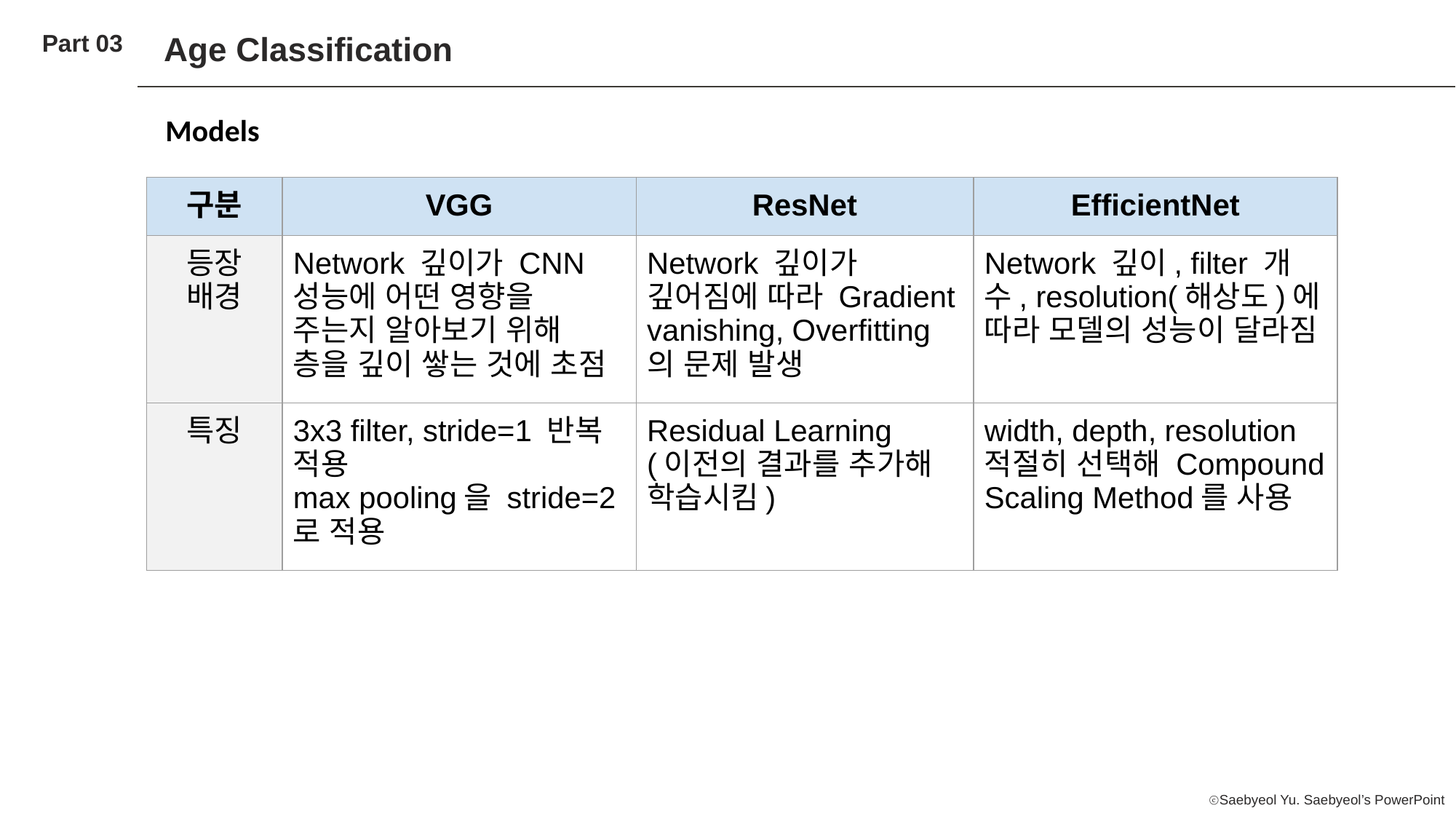

Part 03
Age Classification
Models

| 구분 | VGG | ResNet | EfficientNet |
| --- | --- | --- | --- |
| 등장 배경 | Network 깊이가 CNN 성능에 어떤 영향을 주는지 알아보기 위해 층을 깊이 쌓는 것에 초점 | Network 깊이가 깊어짐에 따라 Gradient vanishing, Overfitting의 문제 발생 | Network 깊이, filter 개수, resolution(해상도)에 따라 모델의 성능이 달라짐 |
| 특징 | 3x3 filter, stride=1 반복 적용 max pooling을 stride=2로 적용 | Residual Learning (이전의 결과를 추가해 학습시킴) | width, depth, resolution 적절히 선택해 Compound Scaling Method를 사용 |